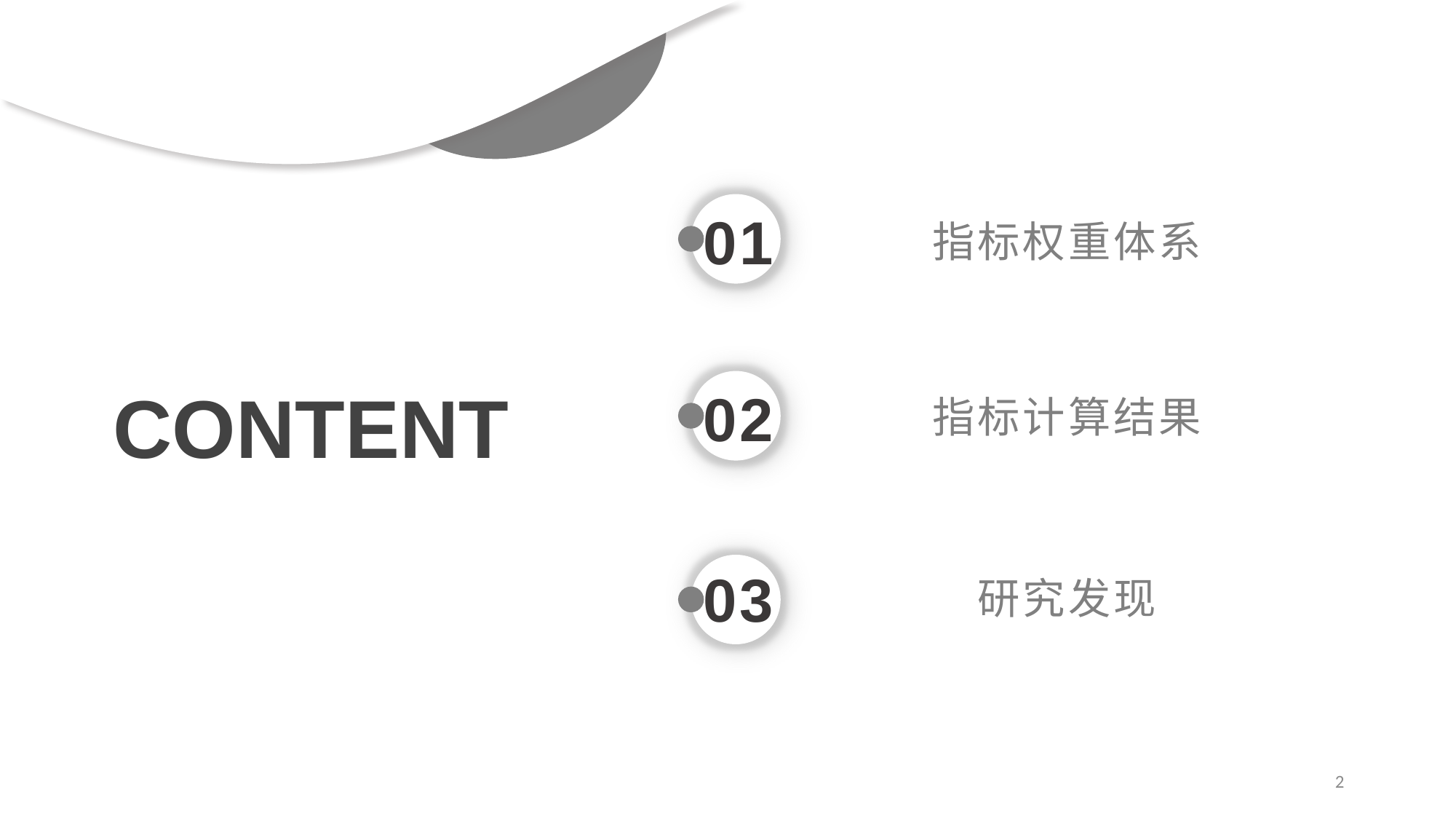

01
指标权重体系
CONTENT

02
指标计算结果

03
研究发现
2